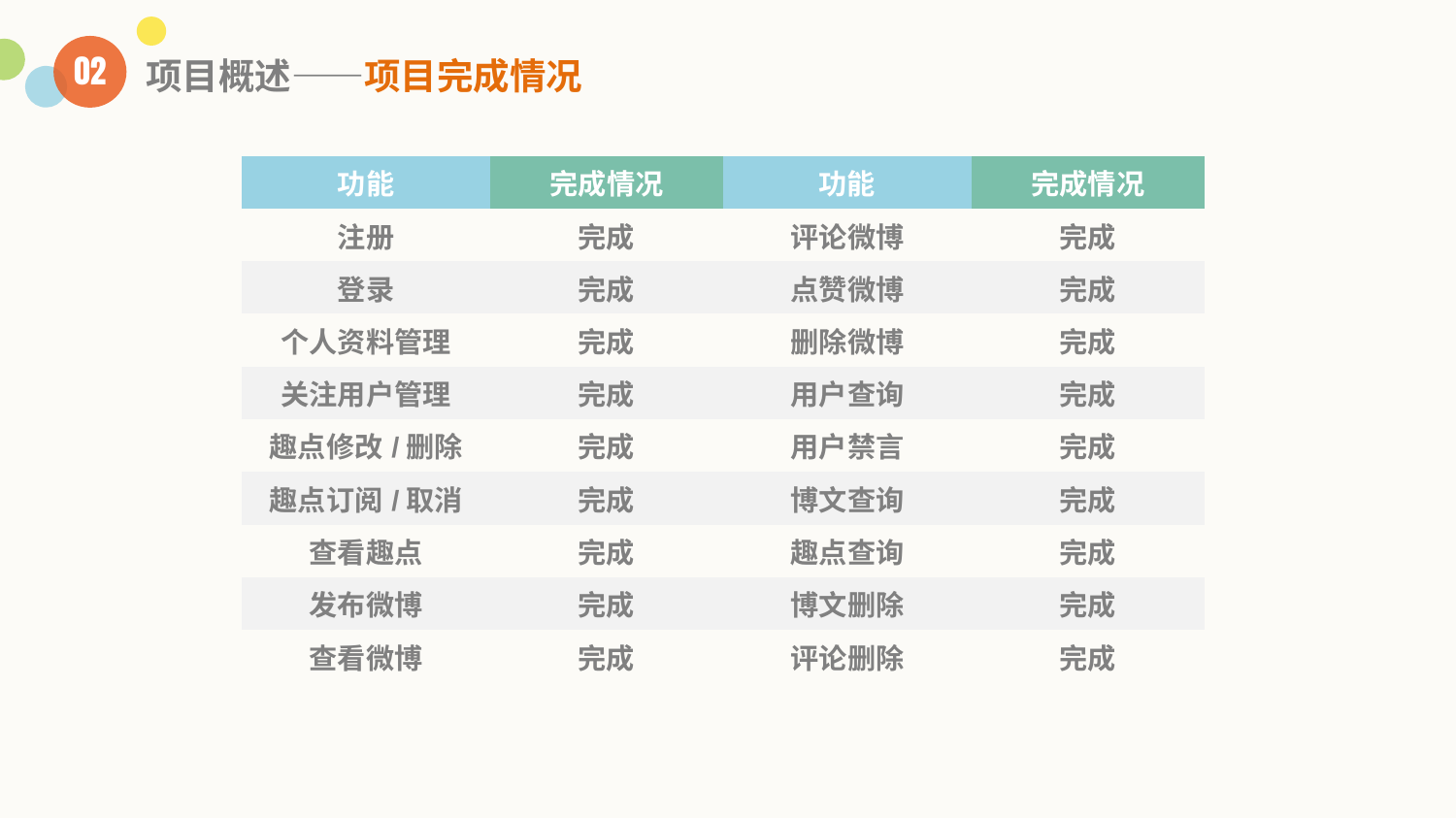

02

项目概述——项目完成情况

| 功能 | 完成情况 |
| --- | --- |
| 注册 | 完成 |
| 登录 | 完成 |
| 个人资料管理 | 完成 |
| 关注用户管理 | 完成 |
| 趣点修改/删除 | 完成 |
| 趣点订阅/取消 | 完成 |
| 查看趣点 | 完成 |
| 发布微博 | 完成 |
| 查看微博 | 完成 |
| 功能 | 完成情况 |
| --- | --- |
| 评论微博 | 完成 |
| 点赞微博 | 完成 |
| 删除微博 | 完成 |
| 用户查询 | 完成 |
| 用户禁言 | 完成 |
| 博文查询 | 完成 |
| 趣点查询 | 完成 |
| 博文删除 | 完成 |
| 评论删除 | 完成 |